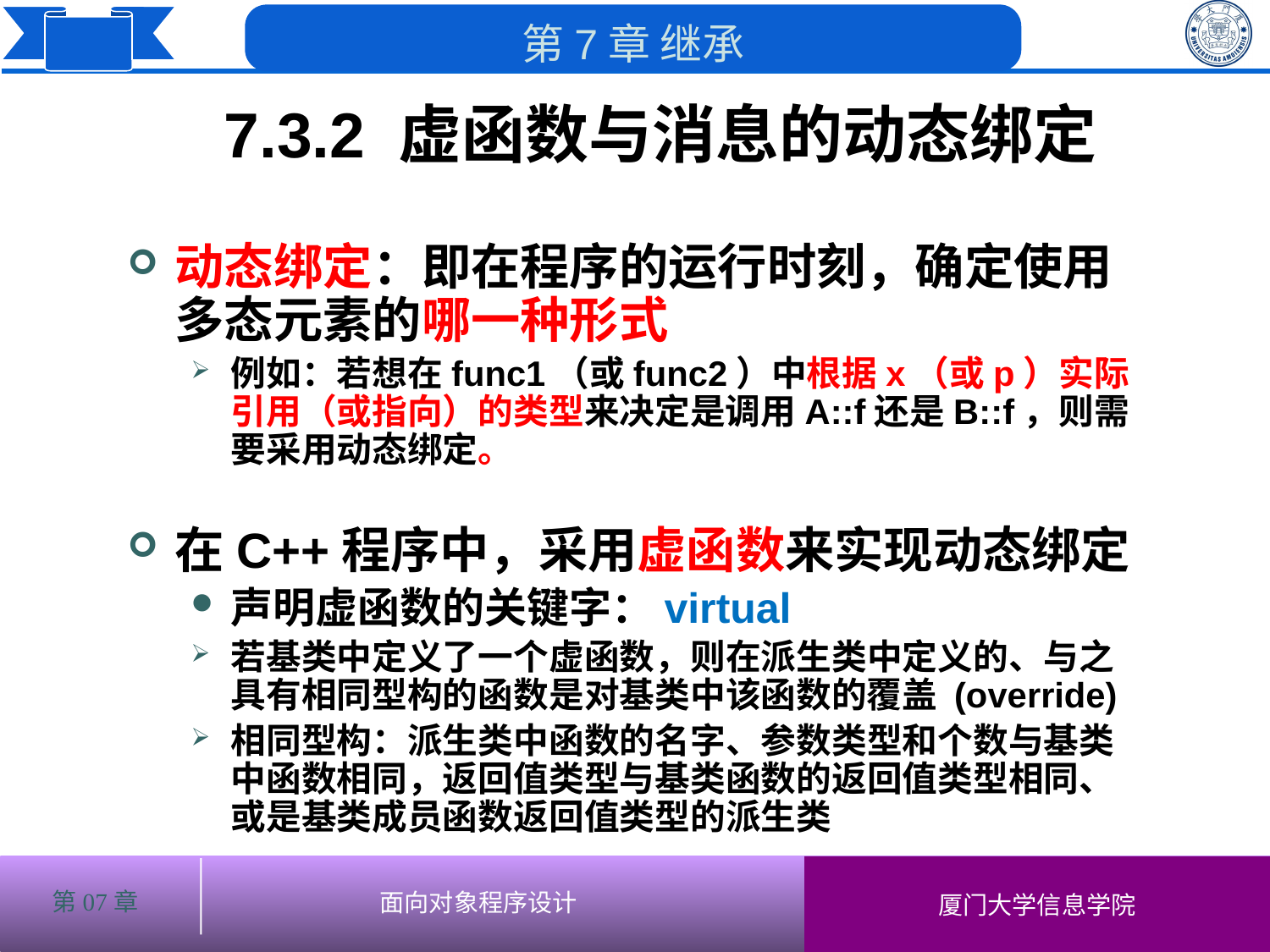

7.3.2 虚函数与消息的动态绑定
动态绑定：即在程序的运行时刻，确定使用多态元素的哪一种形式
例如：若想在func1（或func2）中根据x（或p）实际引用（或指向）的类型来决定是调用A::f还是B::f，则需要采用动态绑定。

在C++程序中，采用虚函数来实现动态绑定
声明虚函数的关键字：virtual
若基类中定义了一个虚函数，则在派生类中定义的、与之具有相同型构的函数是对基类中该函数的覆盖 (override)
相同型构：派生类中函数的名字、参数类型和个数与基类中函数相同，返回值类型与基类函数的返回值类型相同、或是基类成员函数返回值类型的派生类

6